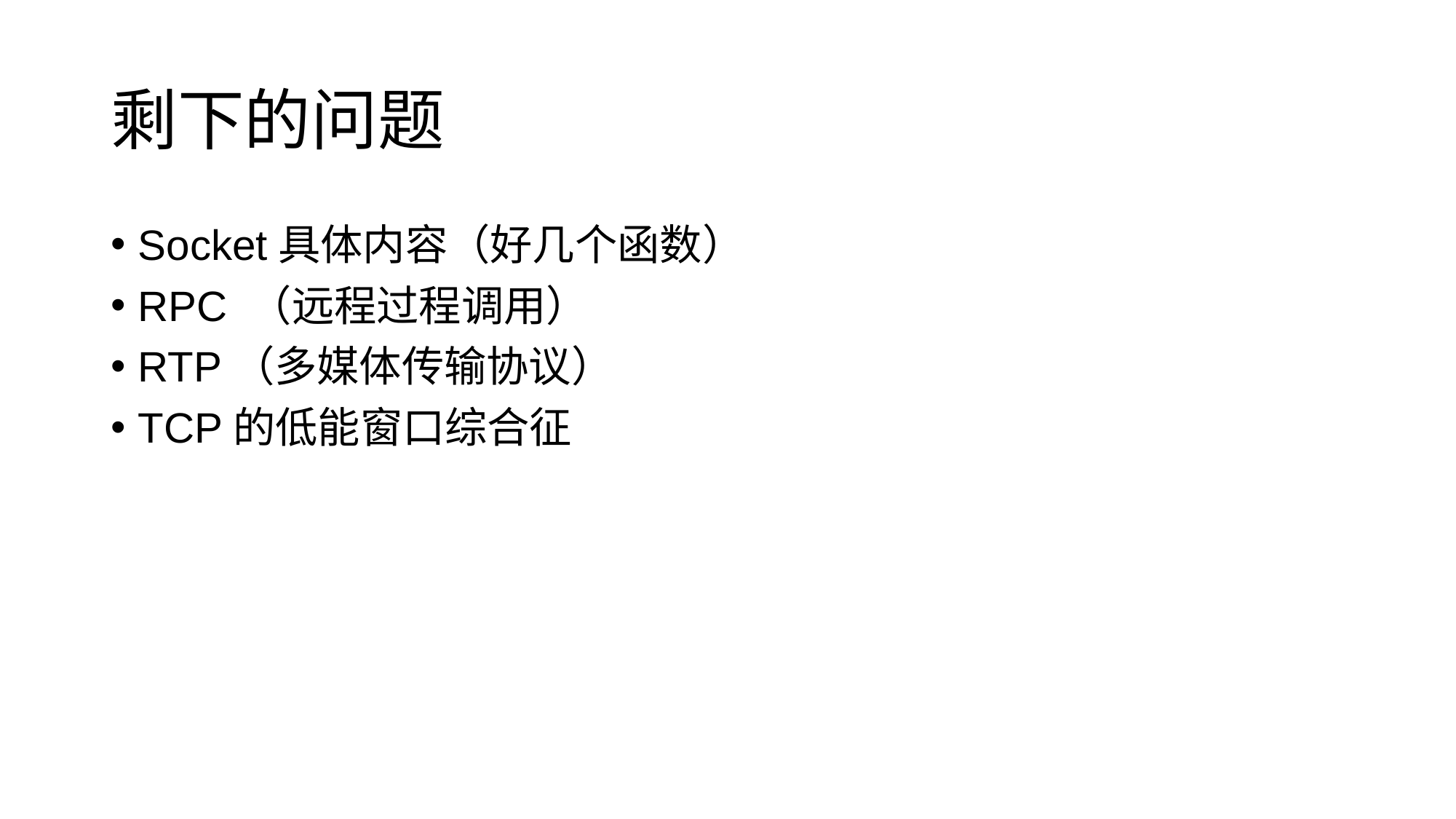

# 剩下的问题
Socket具体内容（好几个函数）
RPC （远程过程调用）
RTP（多媒体传输协议）
TCP的低能窗口综合征